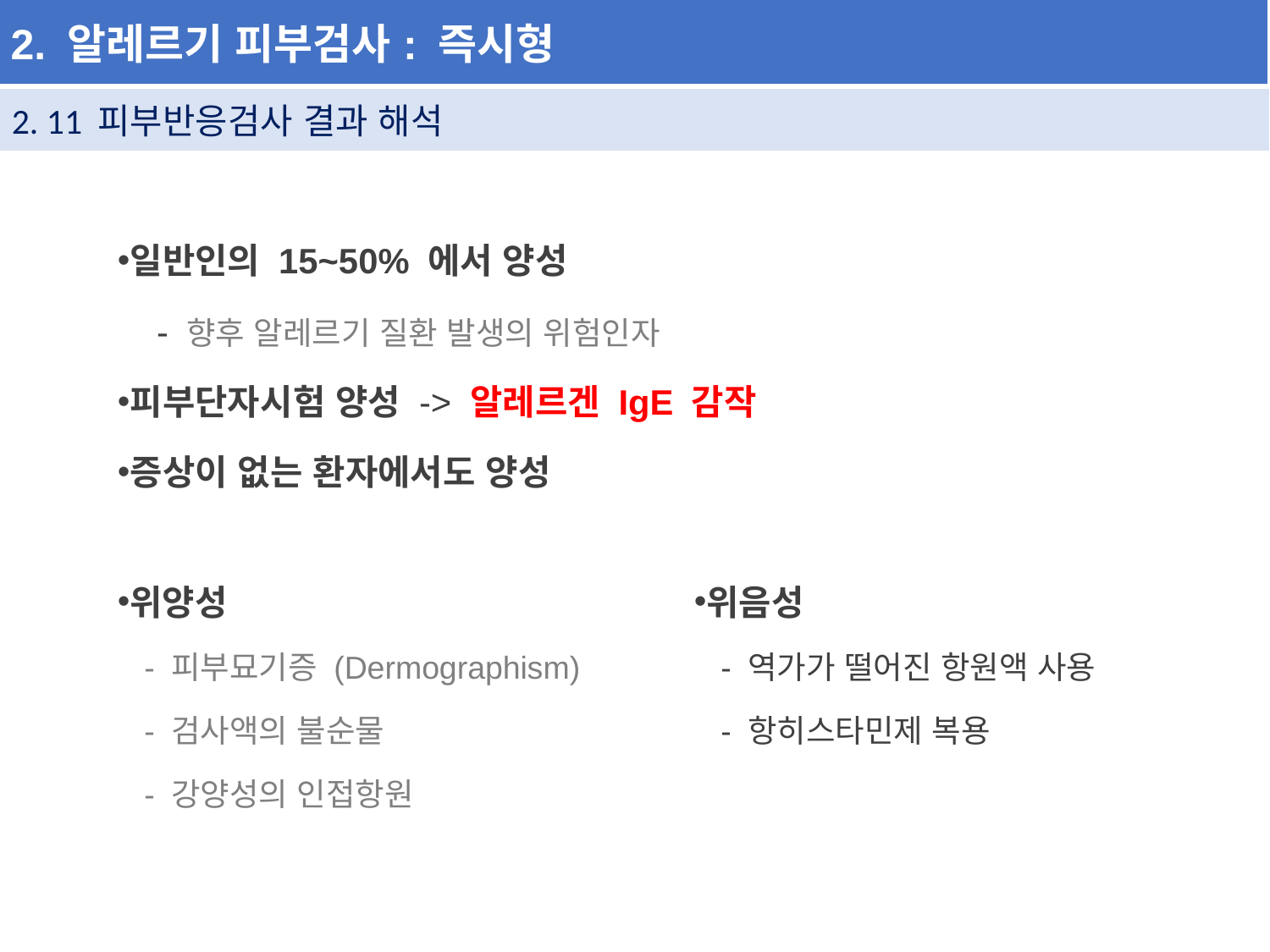

| 2. 알레르기 피부검사: 즉시형 |
| --- |
| 2. 11 피부반응검사 결과 해석 |
| --- |
일반인의 15~50% 에서 양성
    - 향후 알레르기 질환 발생의 위험인자
피부단자시험 양성 -> 알레르겐 IgE 감작
증상이 없는 환자에서도 양성
위양성
   - 피부묘기증 (Dermographism)
   - 검사액의 불순물
   - 강양성의 인접항원
위음성
   - 역가가 떨어진 항원액 사용
   - 항히스타민제 복용